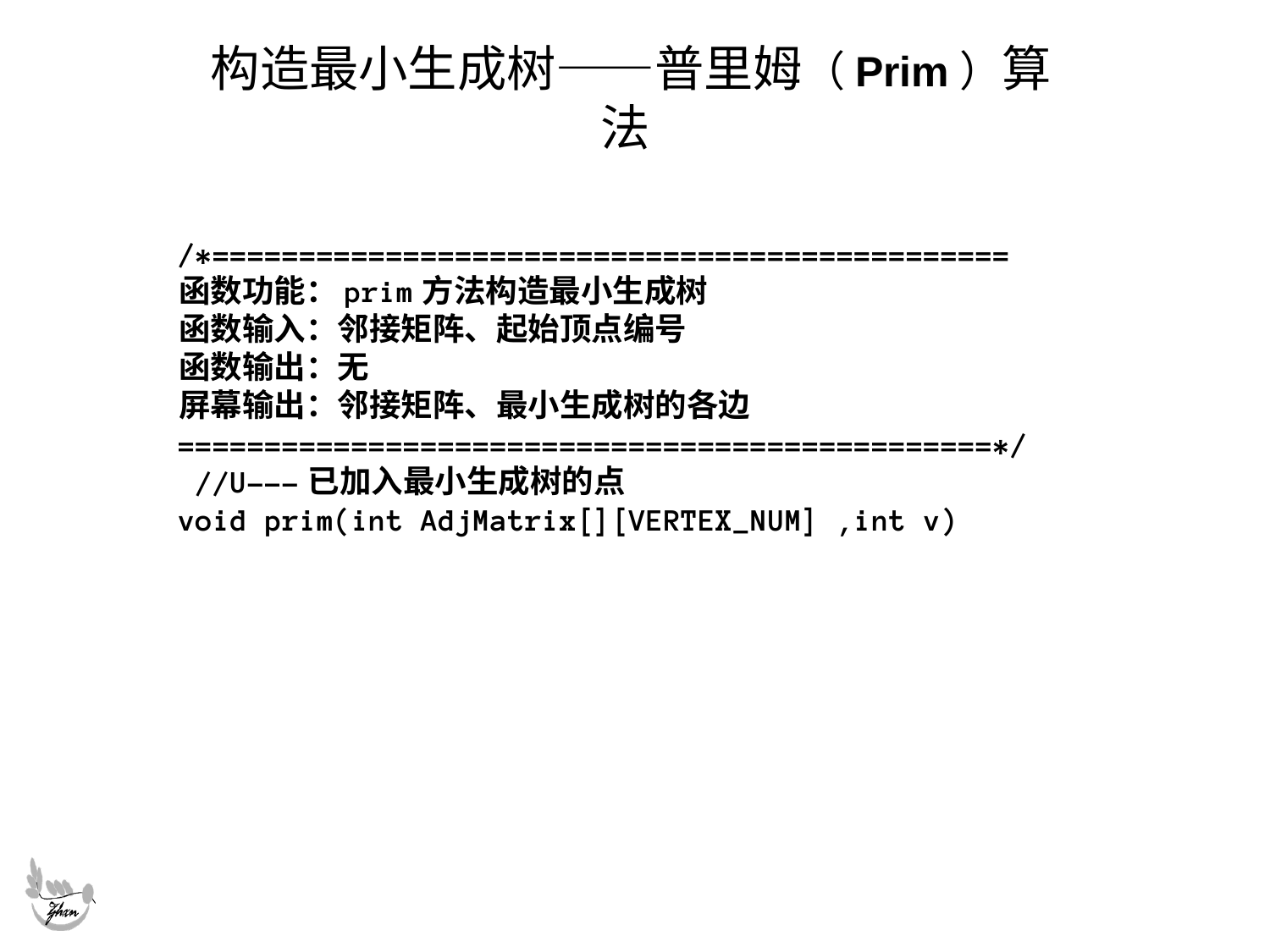

# 构造最小生成树——普里姆（Prim）算法
/*==============================================
函数功能：prim方法构造最小生成树
函数输入：邻接矩阵、起始顶点编号
函数输出：无
屏幕输出：邻接矩阵、最小生成树的各边
===============================================*/
 //U---已加入最小生成树的点
void prim(int AdjMatrix[][VERTEX_NUM] ,int v)

114